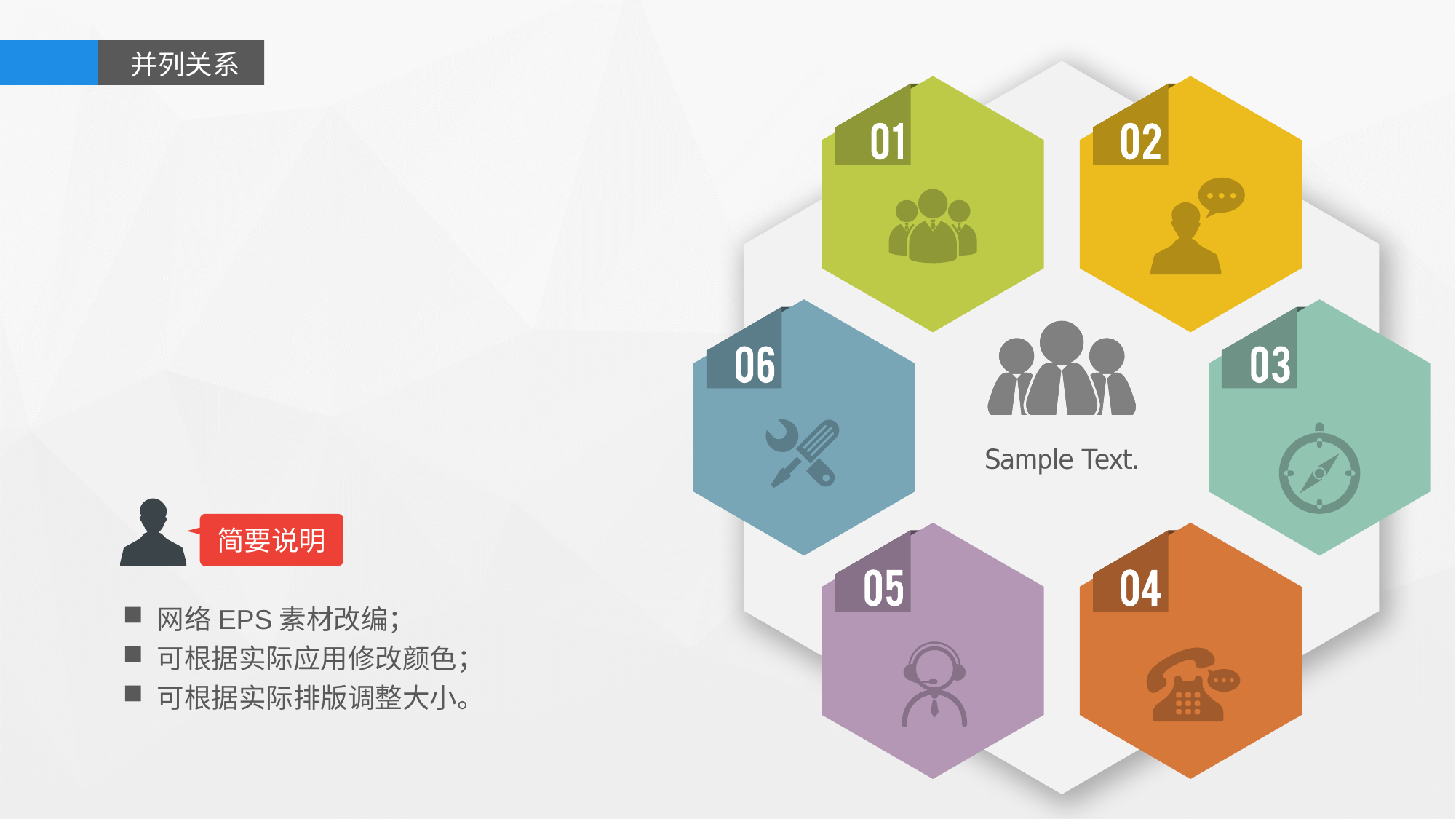

并列关系

Sample Text.

简要说明

网络EPS素材改编；
可根据实际应用修改颜色；
可根据实际排版调整大小。